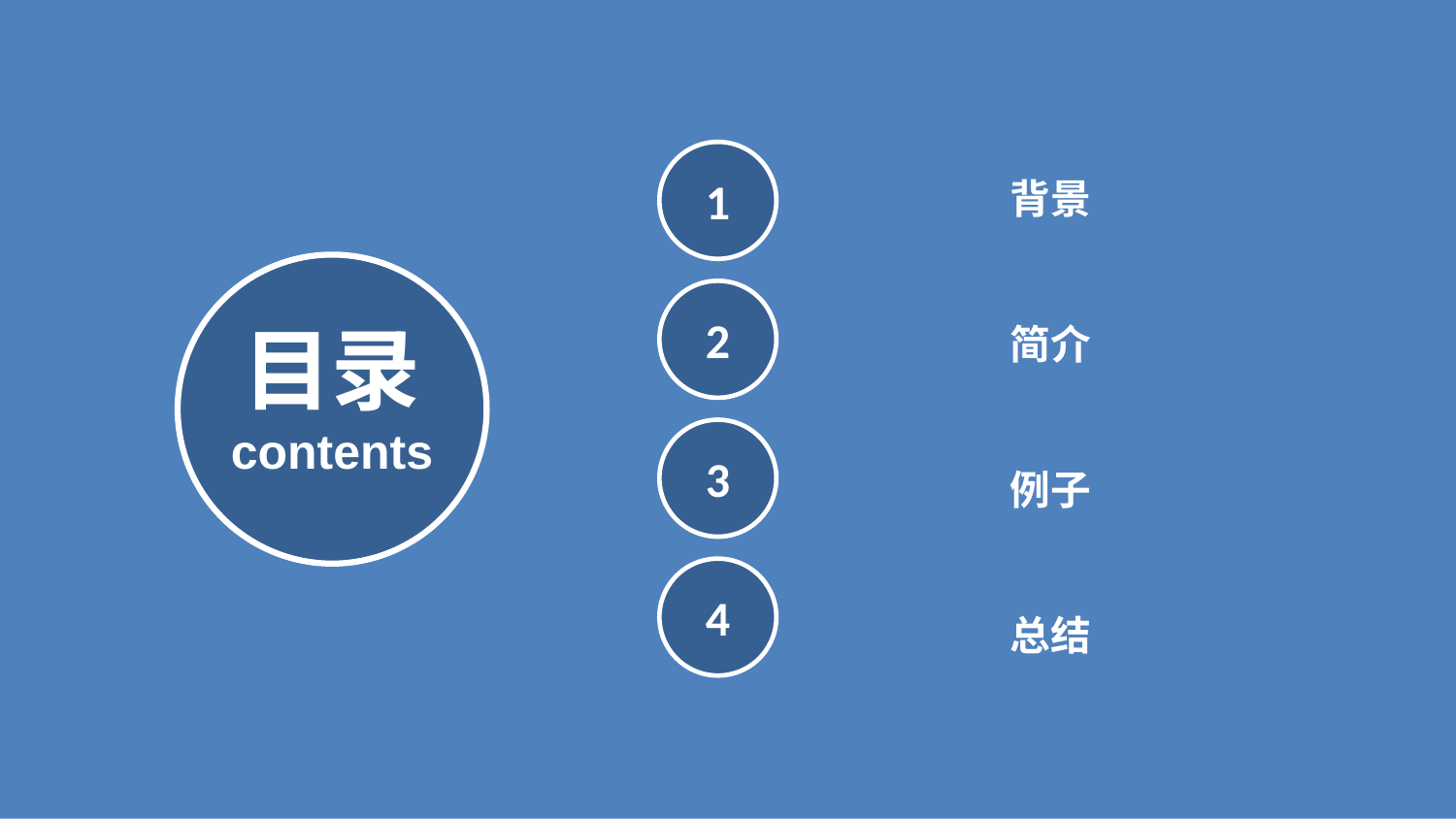

1
背景

2
目录
contents
简介
3
例子
4
总结